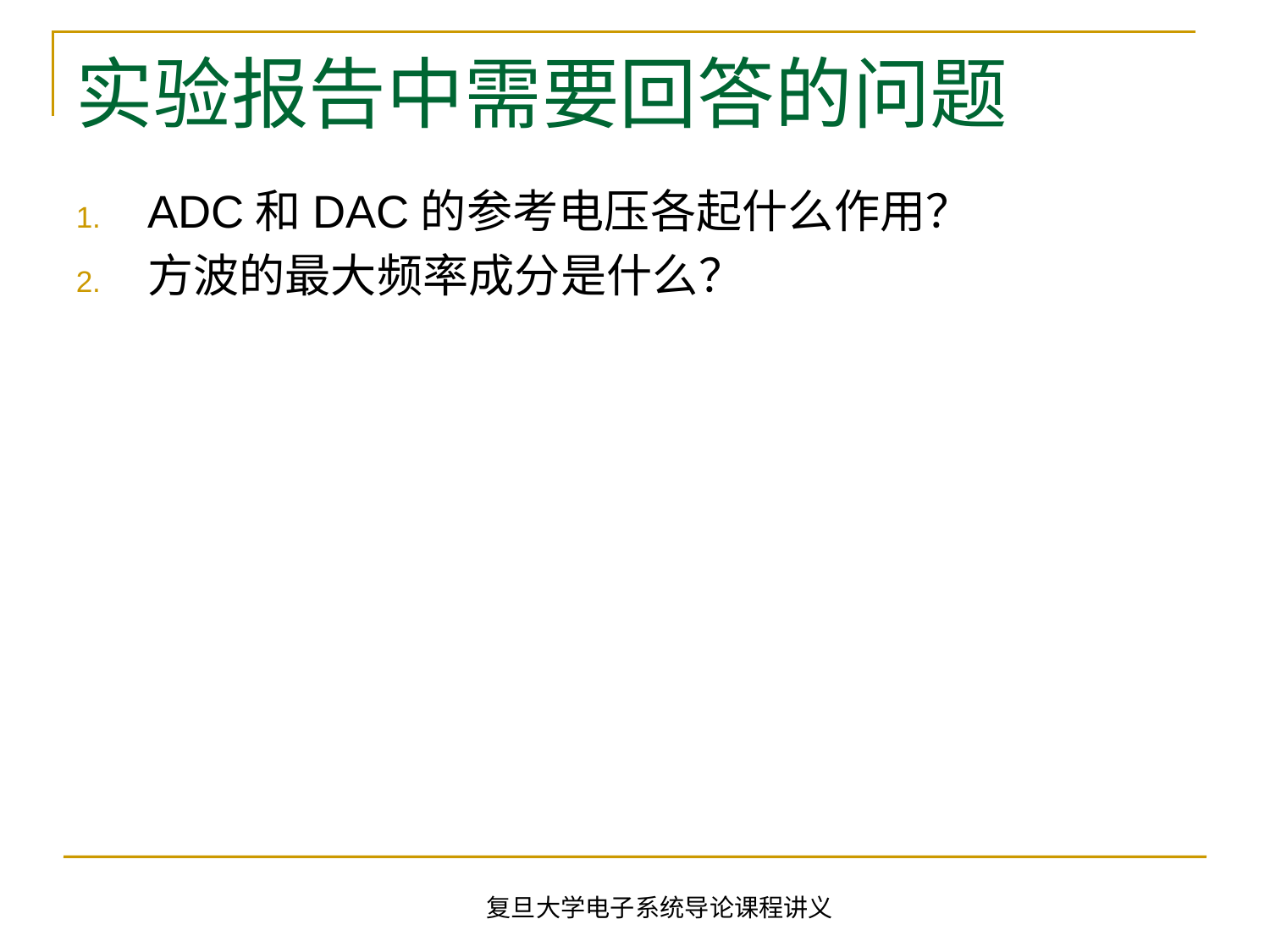

# 实验报告中需要回答的问题
ADC和DAC的参考电压各起什么作用？
方波的最大频率成分是什么？